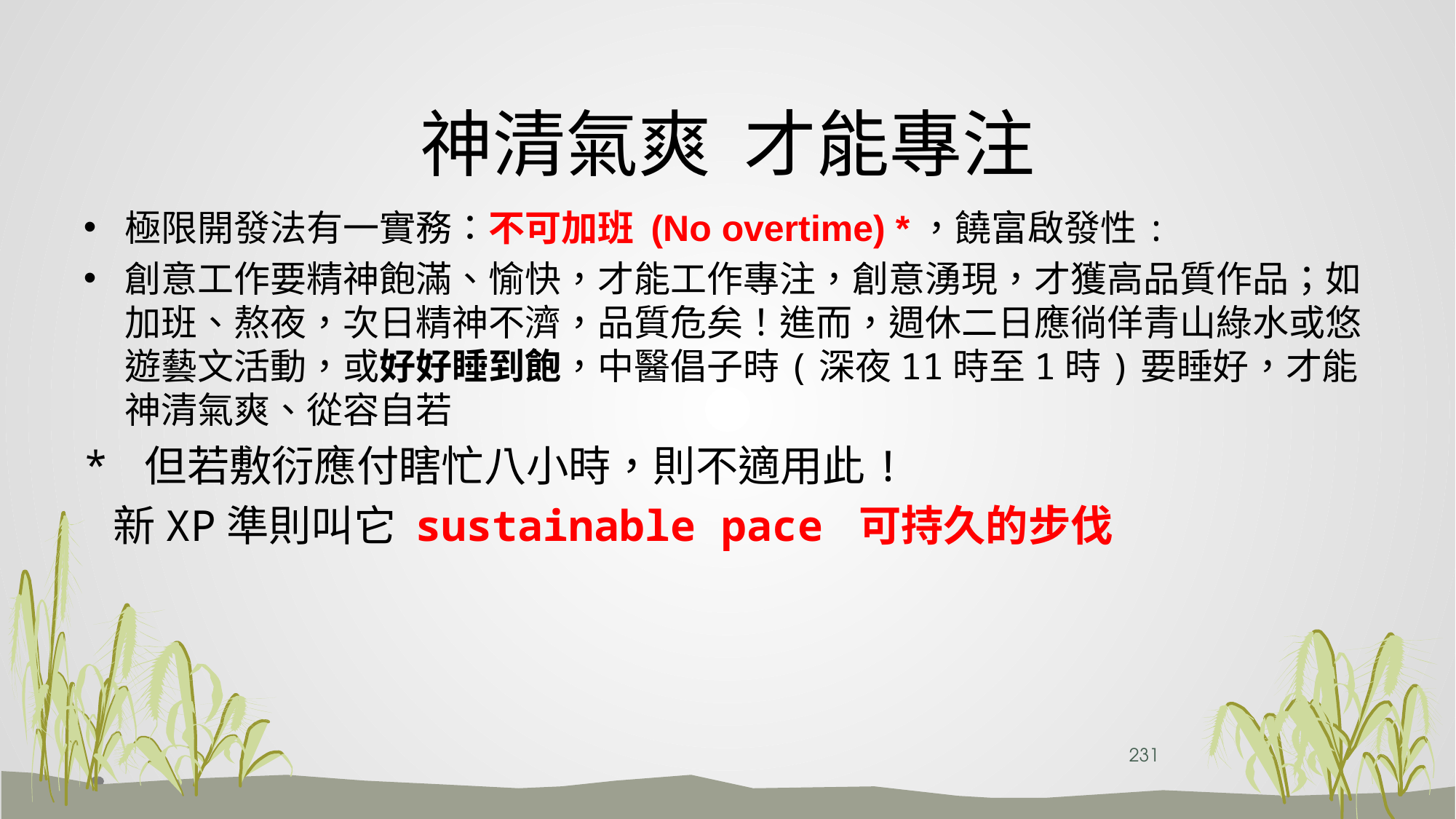

# 神清氣爽  才能專注
極限開發法有一實務：不可加班 (No overtime) *，饒富啟發性:
創意工作要精神飽滿、愉快，才能工作專注，創意湧現，才獲高品質作品；如加班、熬夜，次日精神不濟，品質危矣！進而，週休二日應徜佯青山綠水或悠遊藝文活動，或好好睡到飽，中醫倡子時(深夜11時至1時)要睡好，才能神清氣爽、從容自若
* 但若敷衍應付瞎忙八小時，則不適用此!
  新XP準則叫它 sustainable pace 可持久的步伐
231